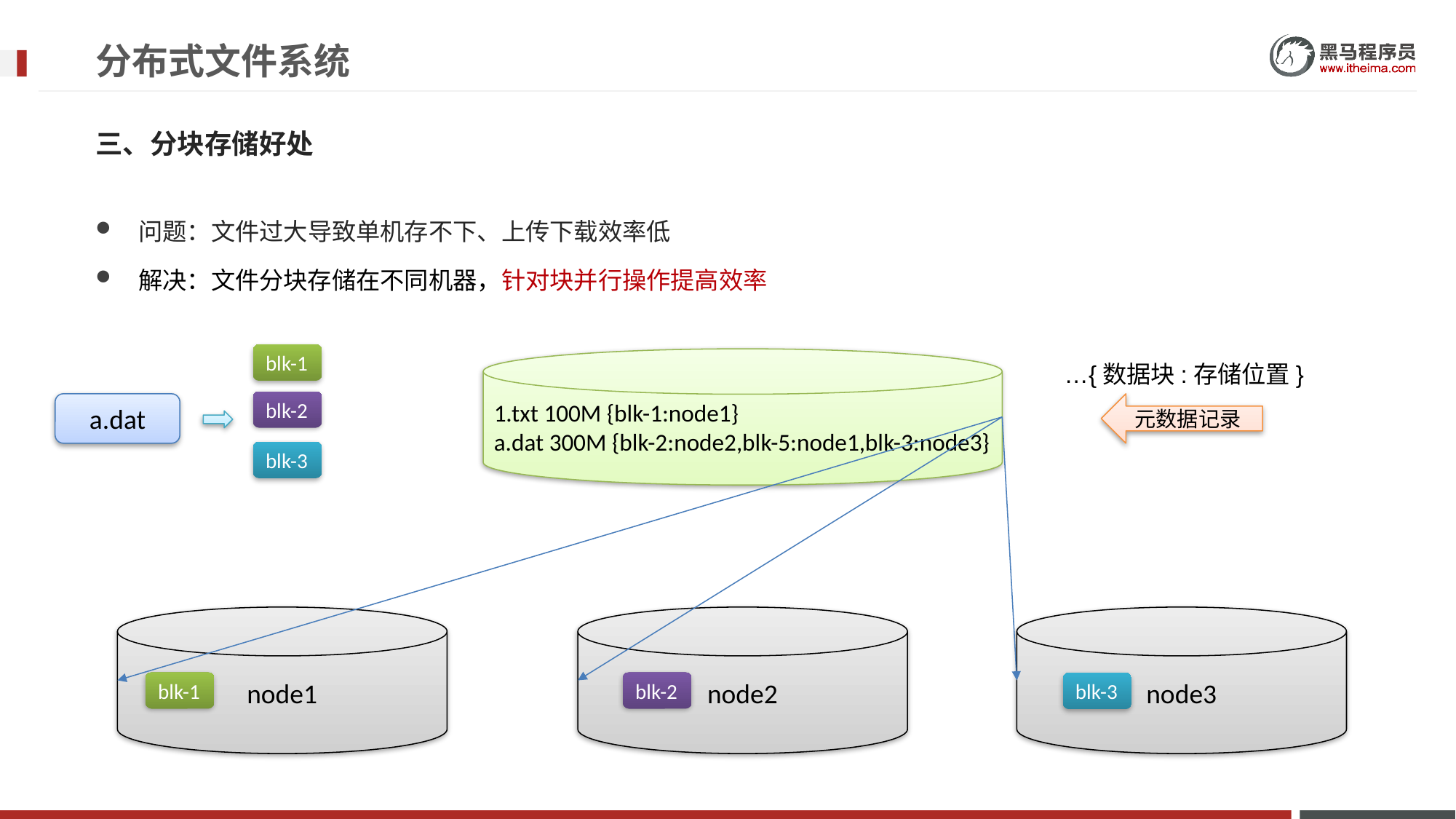

# 分布式文件系统
三、分块存储好处
问题：文件过大导致单机存不下、上传下载效率低
解决：文件分块存储在不同机器，针对块并行操作提高效率
blk-1

1.txt 100M {blk-1:node1}
a.dat 300M {blk-2:node2,blk-5:node1,blk-3:node3}

…{数据块:存储位置}
blk-2
a.dat
元数据记录

blk-3
node3
node1
node2
blk-1
blk-2
blk-3